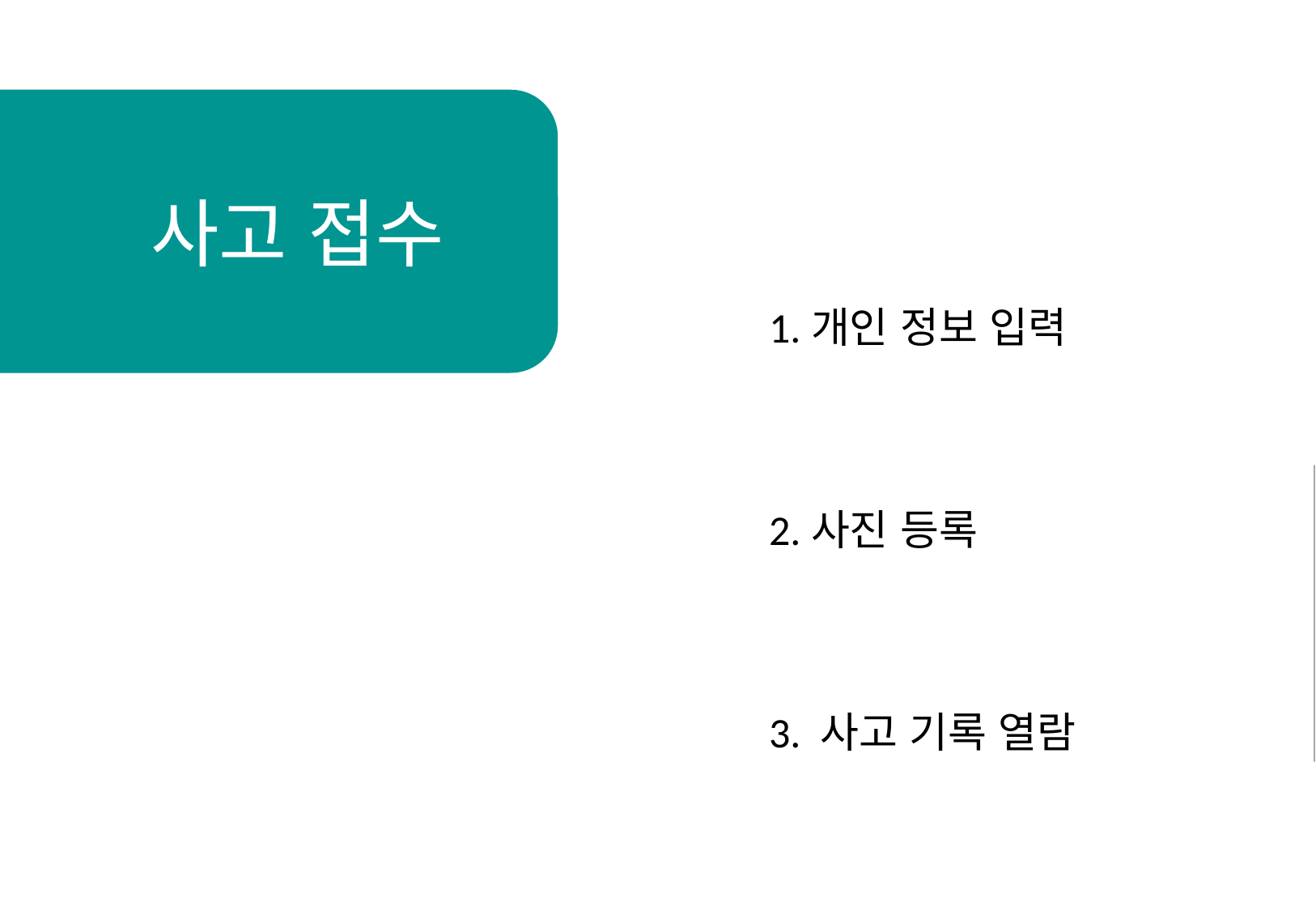

사고 접수

1.개인 정보 입력

2.사진 등록

3. 사고 기록 열람